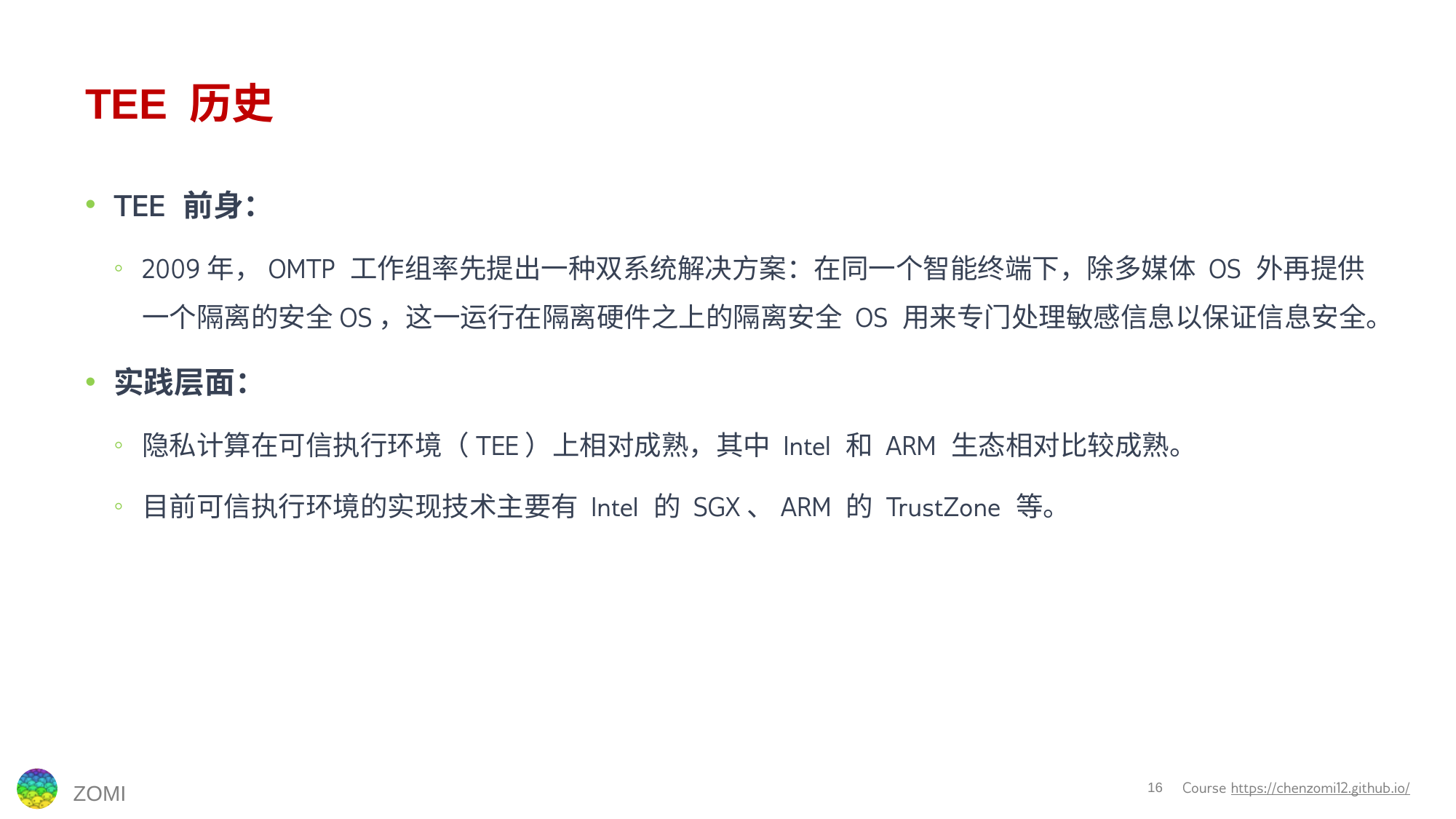

# TEE 历史
TEE 前身：
2009年，OMTP 工作组率先提出一种双系统解决方案：在同一个智能终端下，除多媒体 OS 外再提供一个隔离的安全OS，这一运行在隔离硬件之上的隔离安全 OS 用来专门处理敏感信息以保证信息安全。
实践层面：
隐私计算在可信执行环境（TEE）上相对成熟，其中 Intel 和 ARM 生态相对比较成熟。
目前可信执行环境的实现技术主要有 Intel 的 SGX、ARM 的 TrustZone 等。